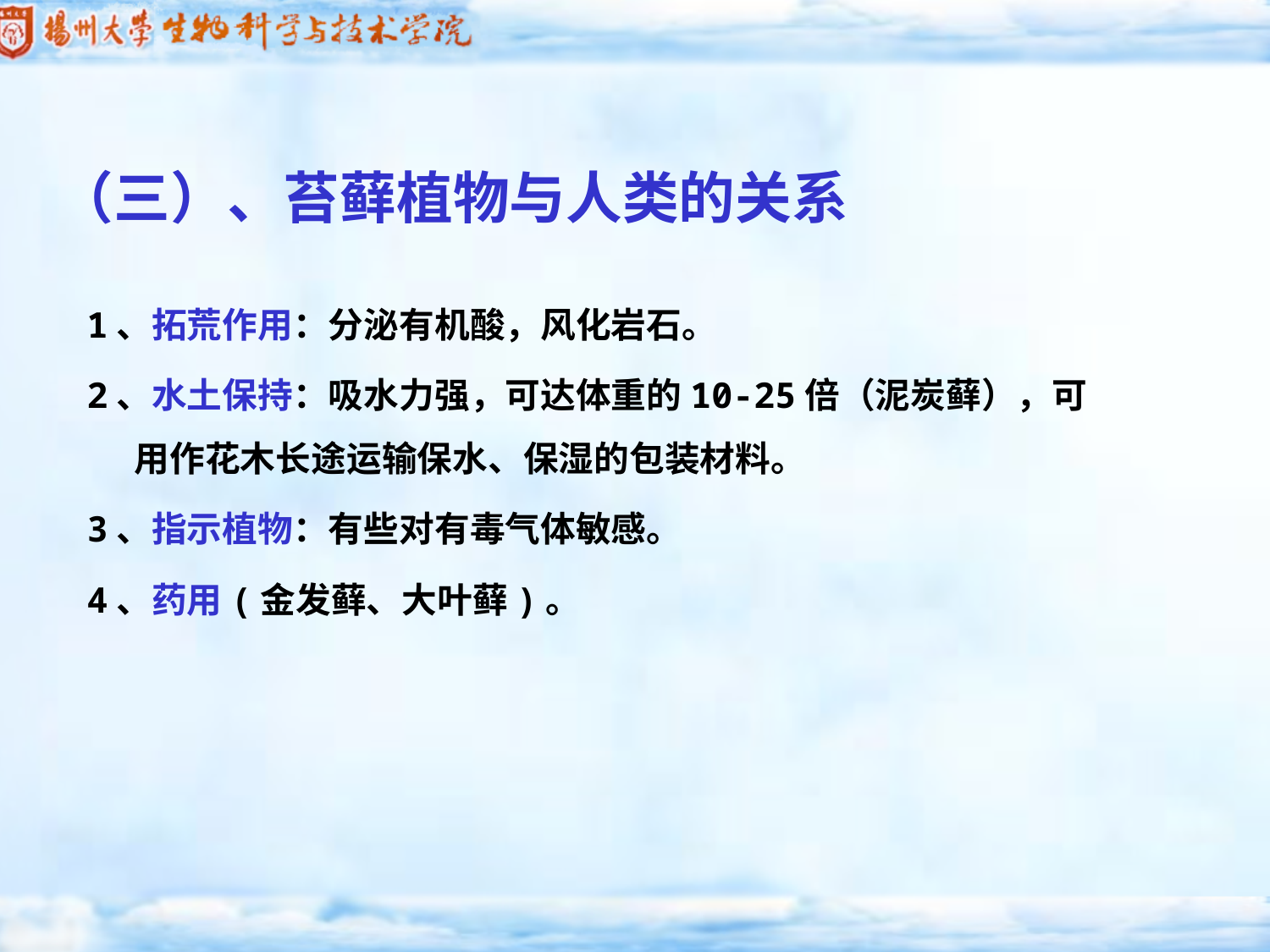

（三）、苔藓植物与人类的关系
1、拓荒作用：分泌有机酸，风化岩石。
2、水土保持：吸水力强，可达体重的10-25倍（泥炭藓），可用作花木长途运输保水、保湿的包装材料。
3、指示植物：有些对有毒气体敏感。
4、药用(金发藓、大叶藓)。